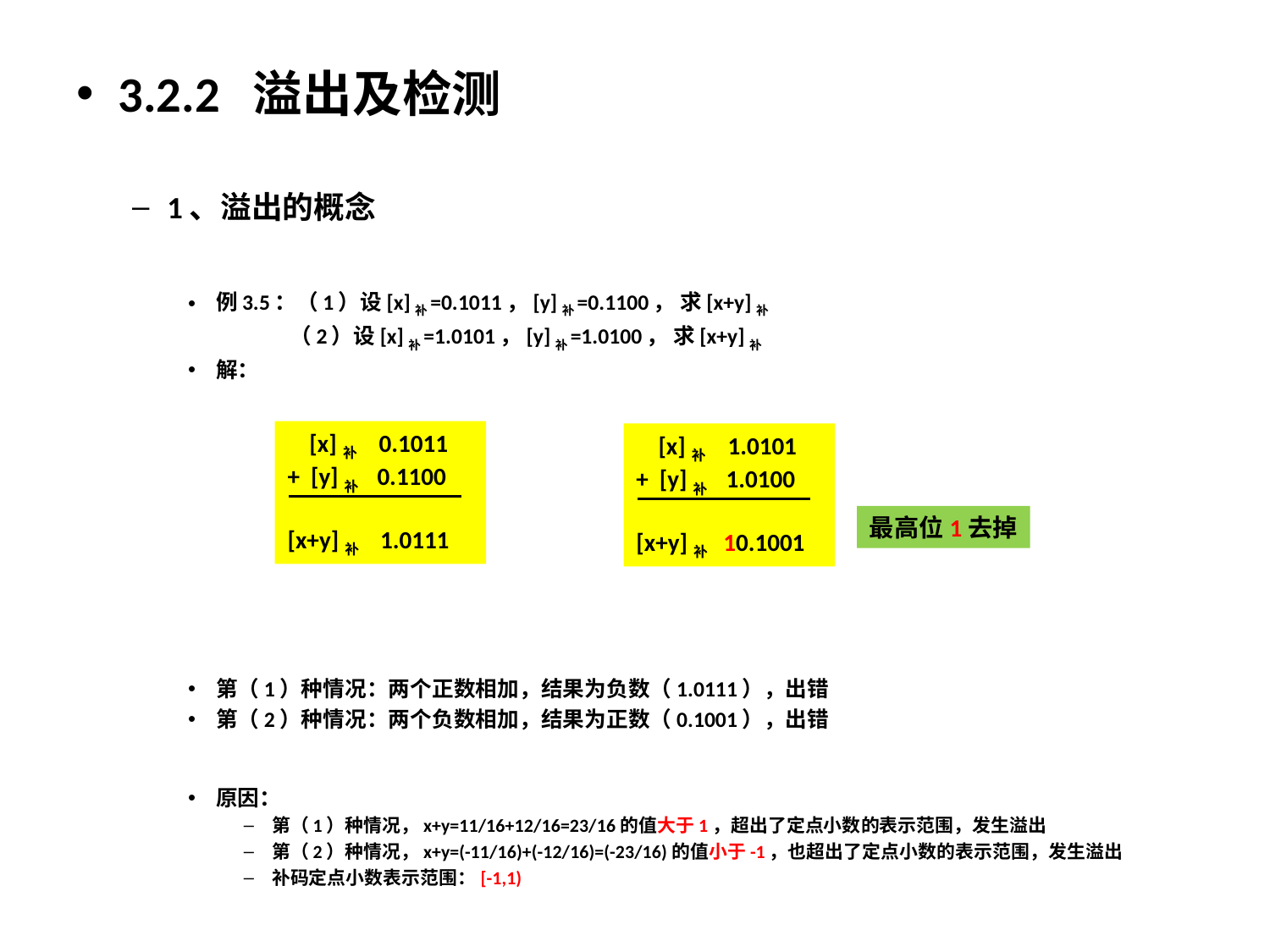

3.2.2  溢出及检测

1、溢出的概念

例3.5：（1）设[x]补=0.1011，[y]补=0.1100， 求[x+y]补
                    （2）设[x]补=1.0101，[y]补=1.0100， 求[x+y]补
解：

第（1）种情况：两个正数相加，结果为负数（1.0111），出错
第（2）种情况：两个负数相加，结果为正数（0.1001），出错

原因：
第（1）种情况，x+y=11/16+12/16=23/16的值大于1，超出了定点小数的表示范围，发生溢出
第（2）种情况，x+y=(-11/16)+(-12/16)=(-23/16)的值小于-1，也超出了定点小数的表示范围，发生溢出
补码定点小数表示范围：[-1,1)

    [x]补     0.1011
+  [y]补    0.1100

[x+y]补    1.0111
    [x]补     1.0101
+  [y]补    1.0100

[x+y]补   10.1001
最高位1去掉